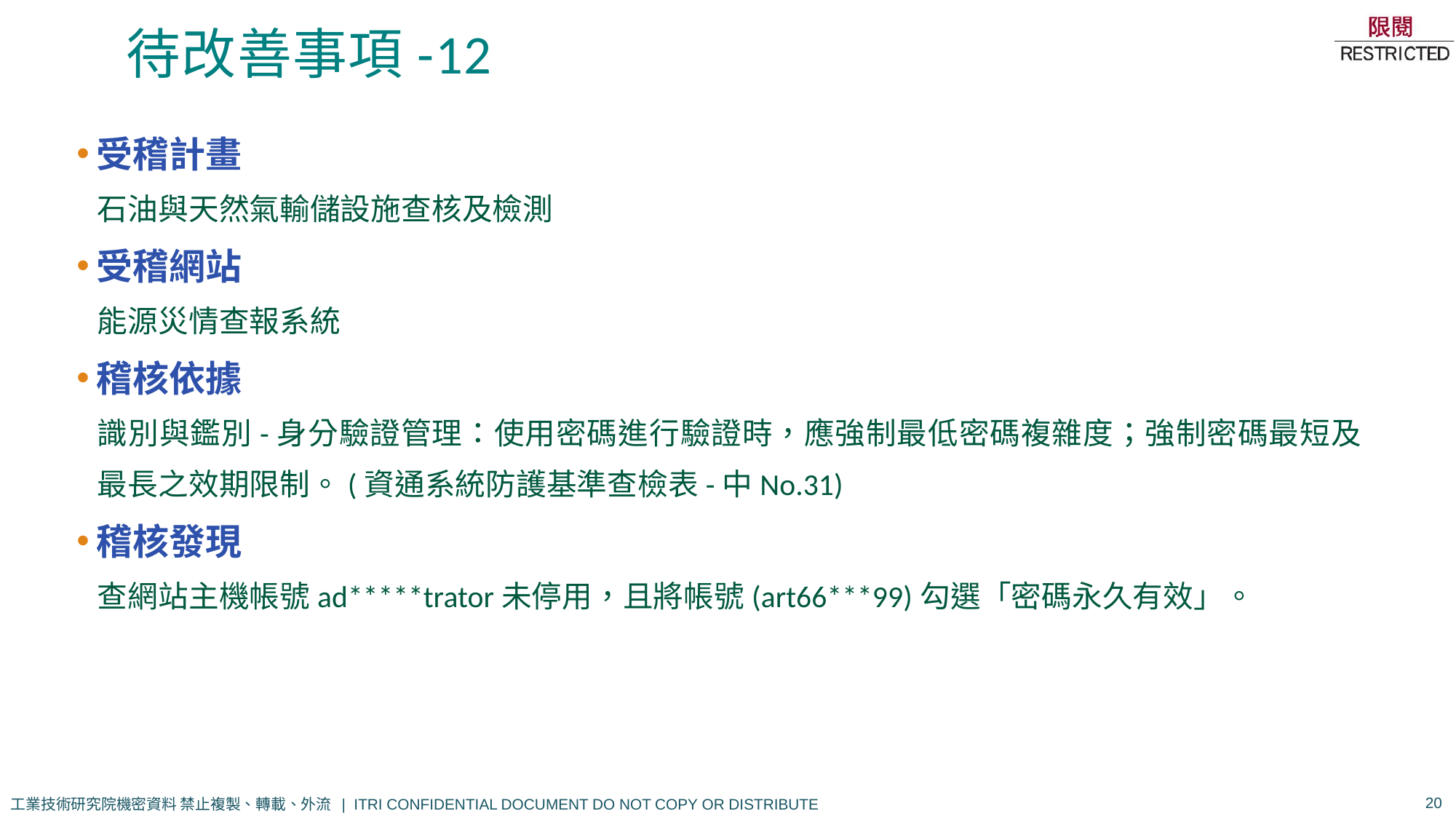

# 待改善事項-12
受稽計畫
石油與天然氣輸儲設施查核及檢測
受稽網站
能源災情查報系統
稽核依據
識別與鑑別-身分驗證管理：使用密碼進行驗證時，應強制最低密碼複雜度；強制密碼最短及最長之效期限制。(資通系統防護基準查檢表-中No.31)
稽核發現
查網站主機帳號ad*****trator未停用，且將帳號(art66***99)勾選「密碼永久有效」。
20